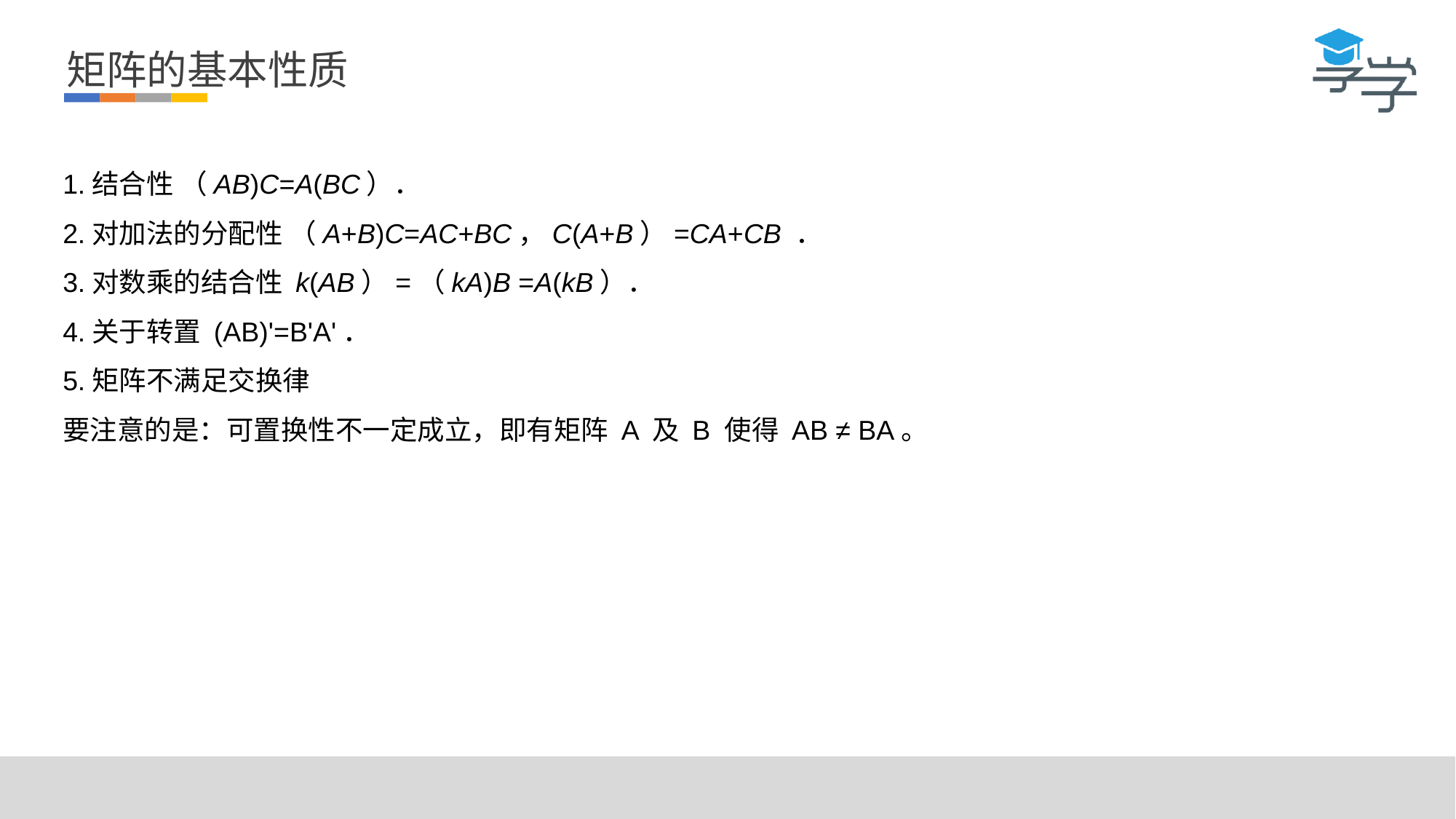

矩阵的基本性质

1.结合性 （AB)C=A(BC）．
2.对加法的分配性 （A+B)C=AC+BC，C(A+B）=CA+CB ．
3.对数乘的结合性 k(AB）=（kA)B =A(kB）．
4.关于转置 (AB)'=B'A'．
5.矩阵不满足交换律
要注意的是：可置换性不一定成立，即有矩阵 A 及 B 使得 AB ≠ BA。